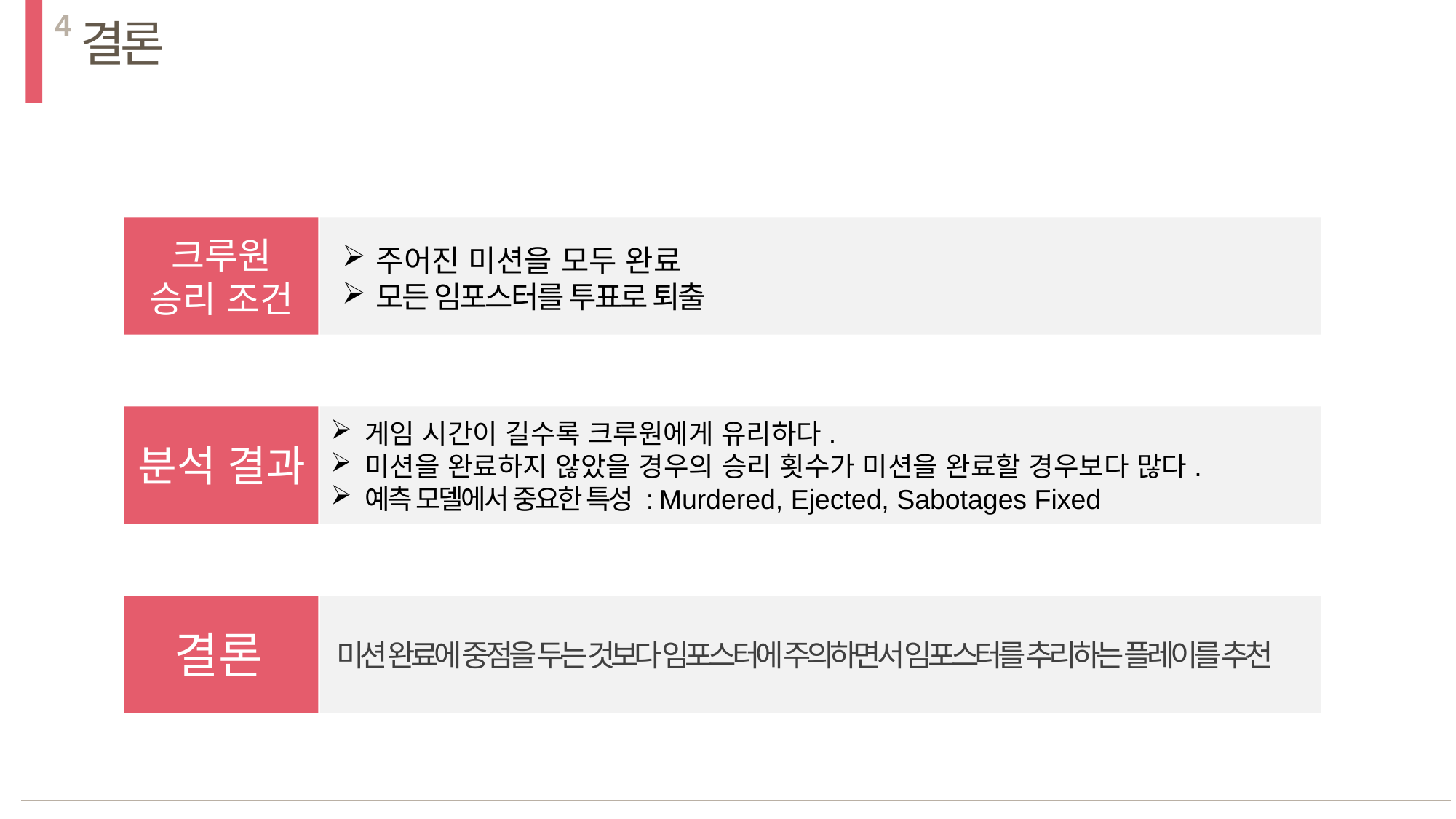

4
결론

크루원
승리 조건
주어진 미션을 모두 완료
모든 임포스터를 투표로 퇴출

게임 시간이 길수록 크루원에게 유리하다.
미션을 완료하지 않았을 경우의 승리 횟수가 미션을 완료할 경우보다 많다.
예측 모델에서 중요한 특성 : Murdered, Ejected, Sabotages Fixed
분석 결과

결론
미션 완료에 중점을 두는 것보다 임포스터에 주의하면서 임포스터를 추리하는 플레이를 추천